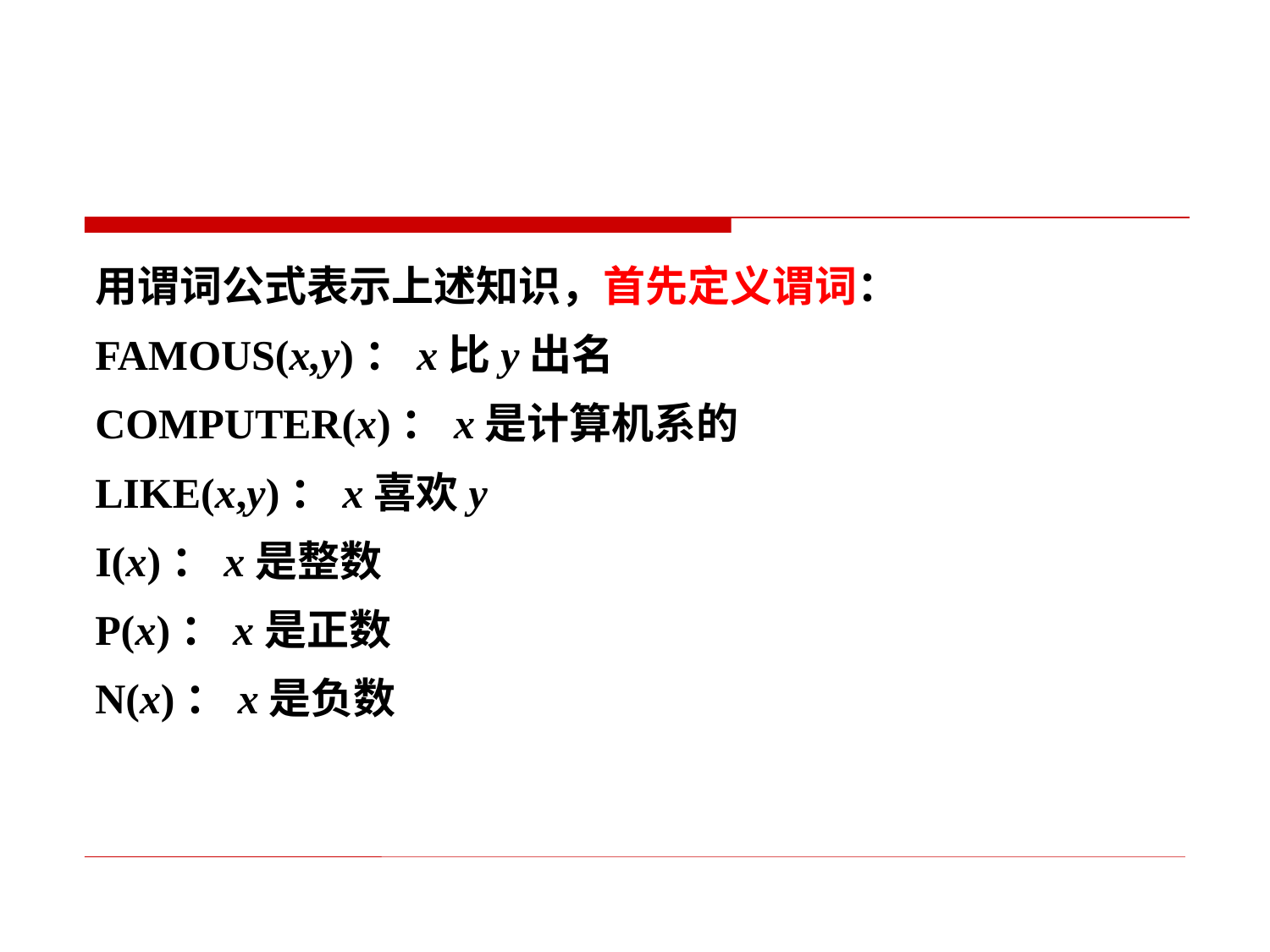

用谓词公式表示上述知识，首先定义谓词：
FAMOUS(x,y)：x比y出名
COMPUTER(x)：x是计算机系的
LIKE(x,y)：x喜欢y
I(x)：x是整数
P(x)：x是正数
N(x)：x是负数